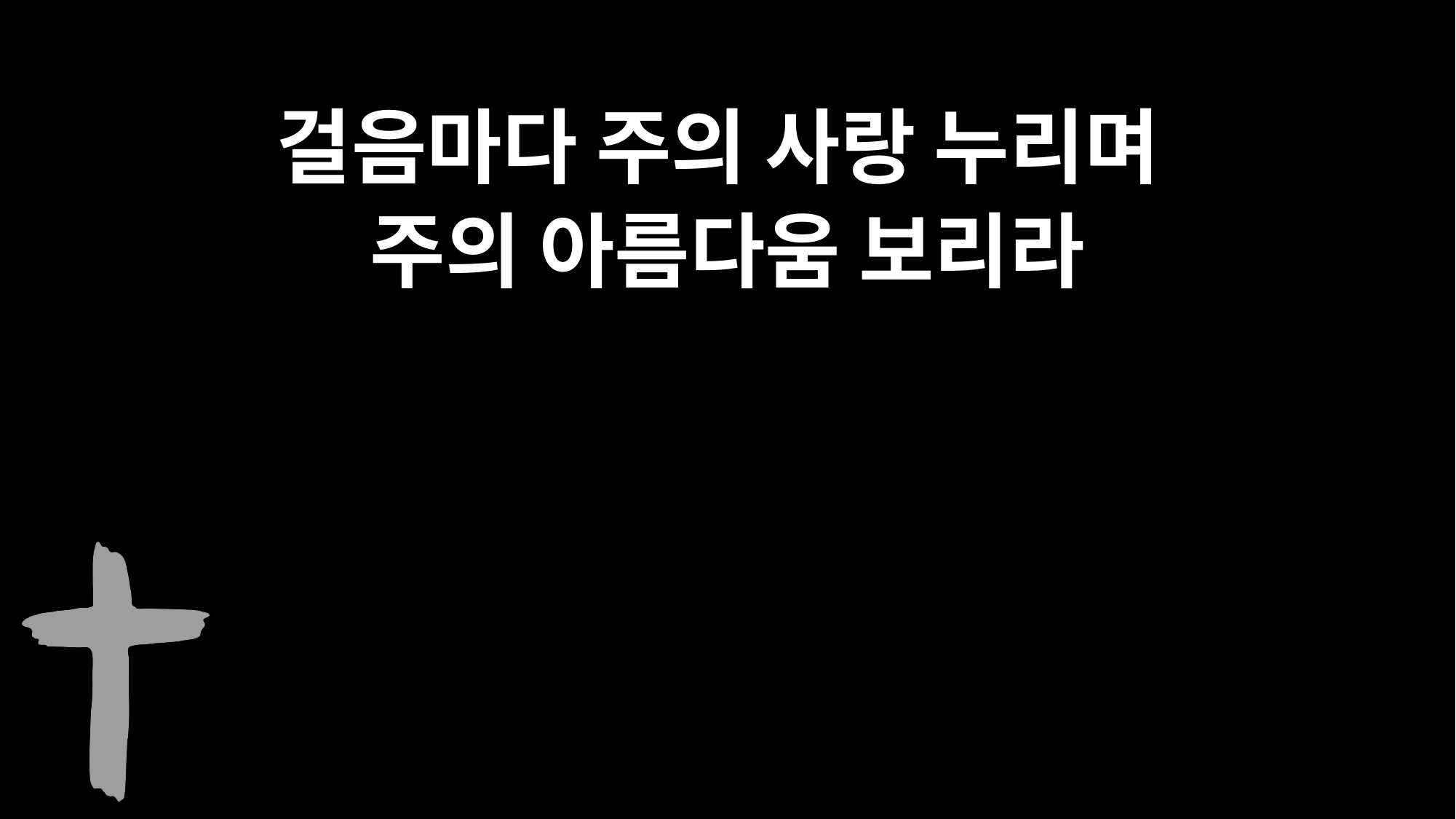

걸음마다 주의 사랑 누리며
주의 아름다움 보리라